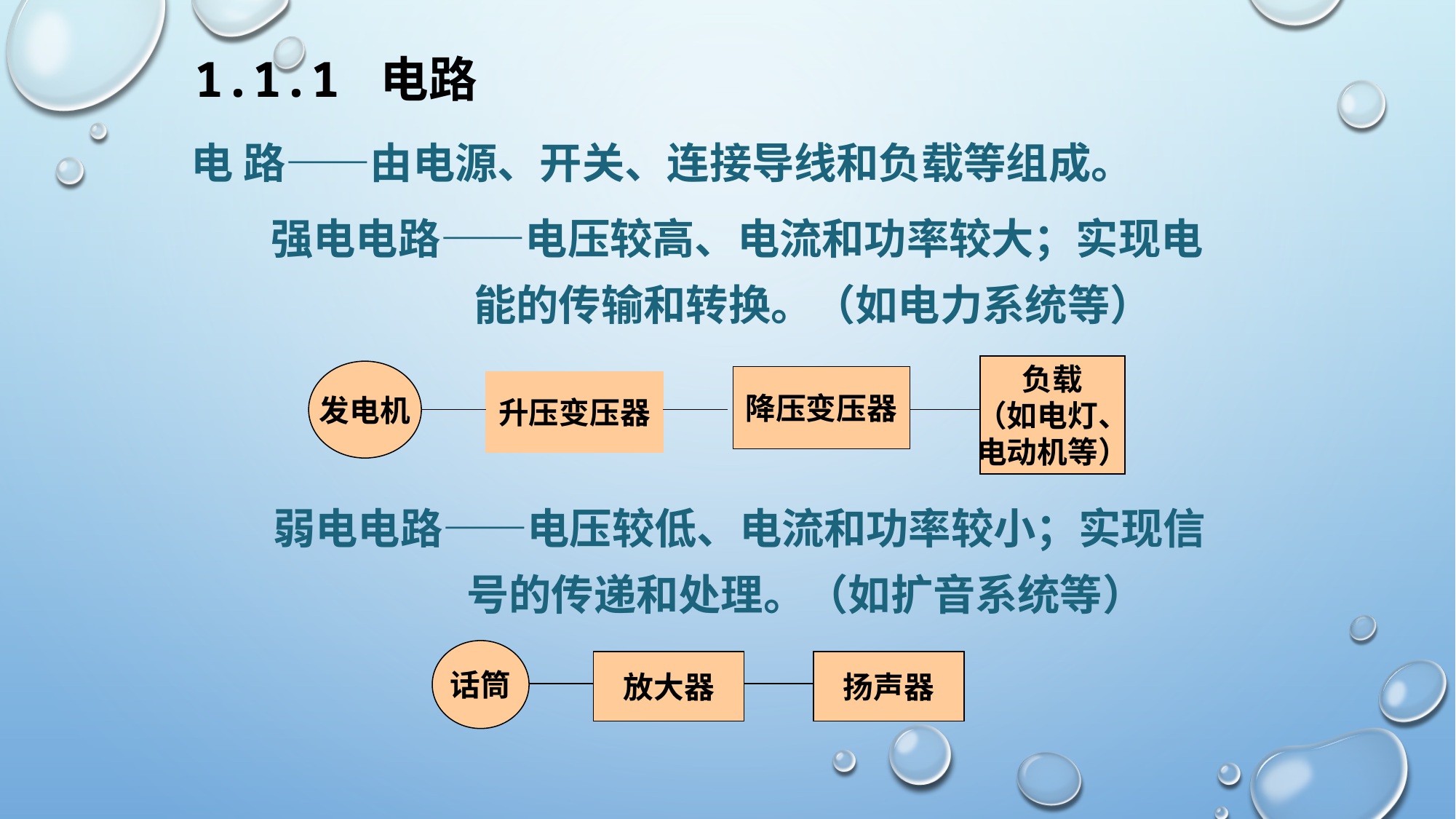

1.1.1 电路
电 路——由电源、开关、连接导线和负载等组成。
  强电电路——电压较高、电流和功率较大；实现电
            能的传输和转换。（如电力系统等）
负载
（如电灯、
电动机等）
发电机
降压变压器
升压变压器
  弱电电路——电压较低、电流和功率较小；实现信
            号的传递和处理。（如扩音系统等）

话筒
放大器
扬声器